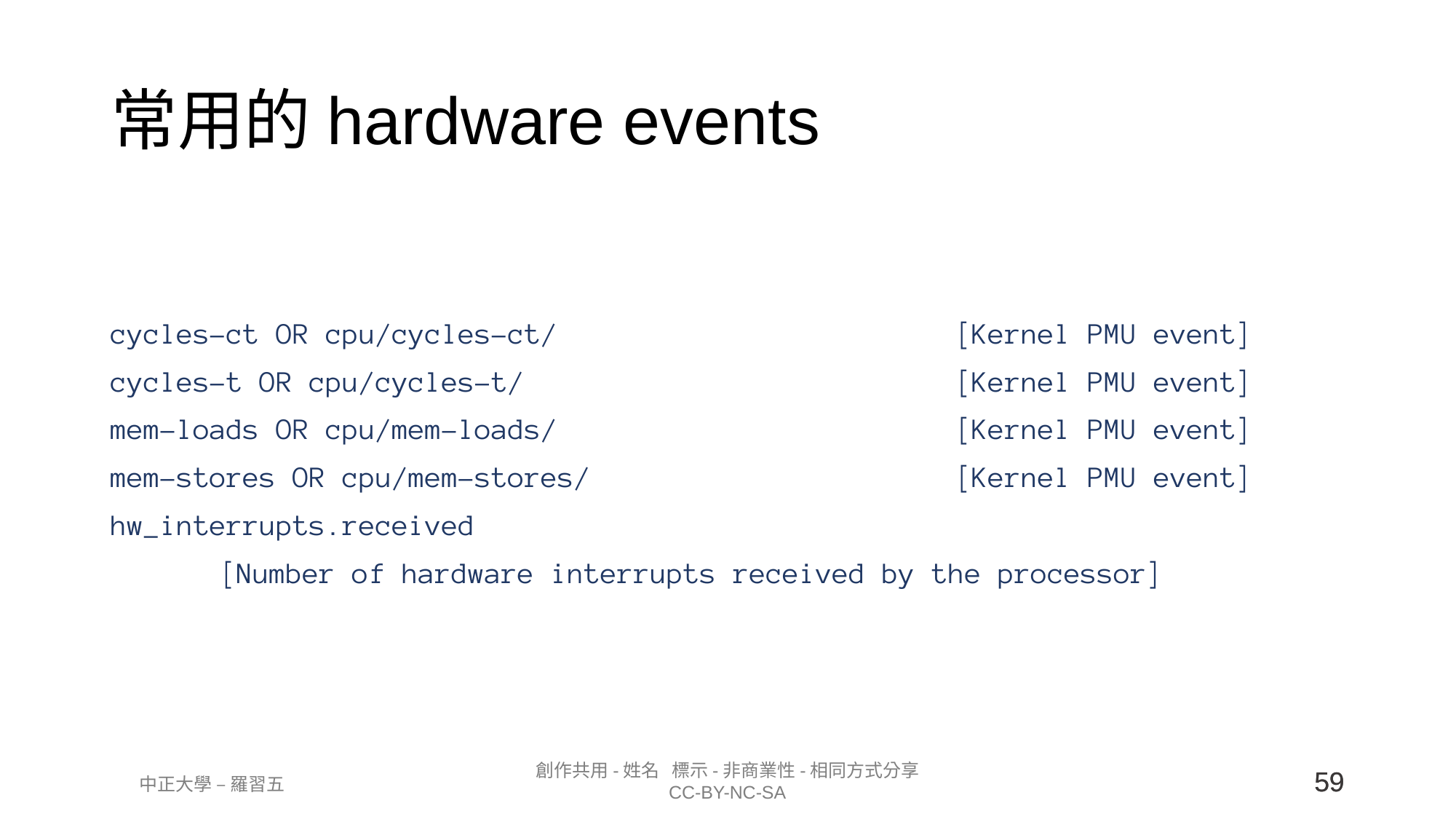

# 常用的hardware events
cycles-ct OR cpu/cycles-ct/                        [Kernel PMU event]
cycles-t OR cpu/cycles-t/                          [Kernel PMU event]
mem-loads OR cpu/mem-loads/                        [Kernel PMU event]
mem-stores OR cpu/mem-stores/                      [Kernel PMU event]
hw_interrupts.received
	[Number of hardware interrupts received by the processor]